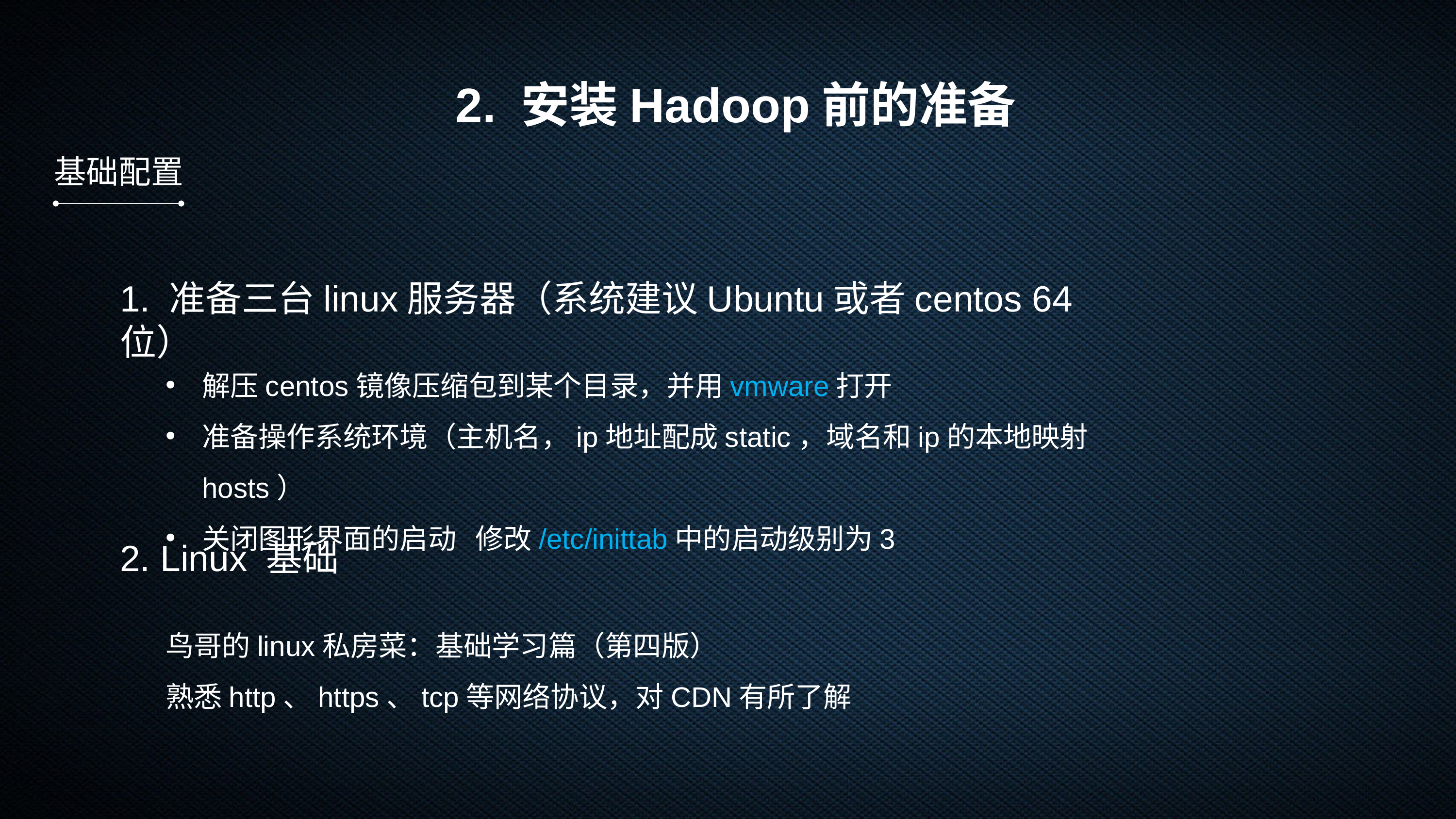

2. 安装Hadoop前的准备
基础配置
1. 准备三台linux服务器（系统建议Ubuntu或者centos 64位）
解压centos镜像压缩包到某个目录，并用vmware打开
准备操作系统环境（主机名，ip地址配成static，域名和ip的本地映射hosts）
关闭图形界面的启动   修改/etc/inittab中的启动级别为3

2. Linux 基础
鸟哥的linux私房菜：基础学习篇（第四版）
熟悉http、https、tcp等网络协议，对CDN有所了解